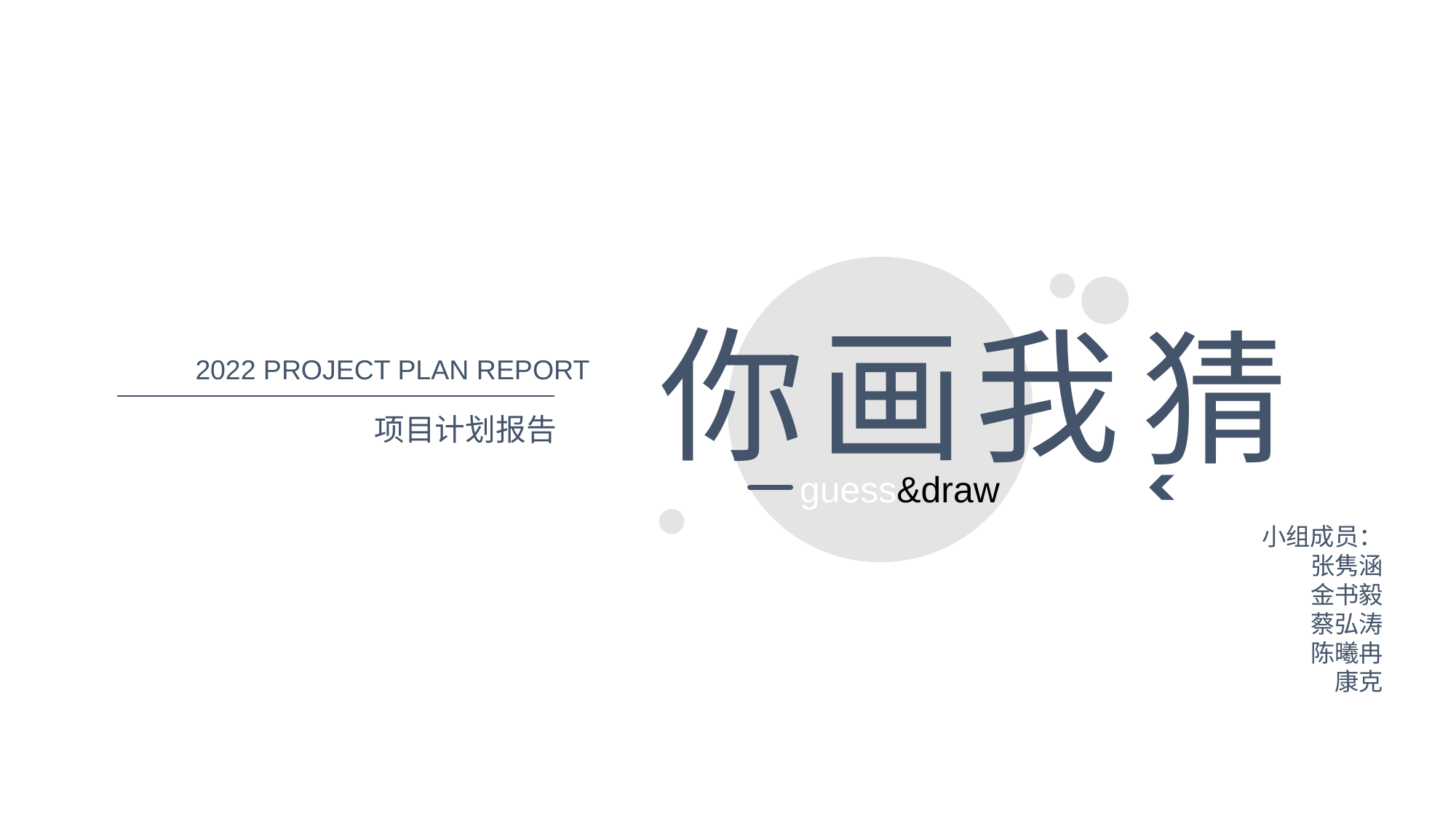

你
画
我
猜
2022 PROJECT PLAN REPORT
项目计划报告
guess&draw

小组成员：
	张隽涵
	金书毅
	蔡弘涛
	陈曦冉
	康克